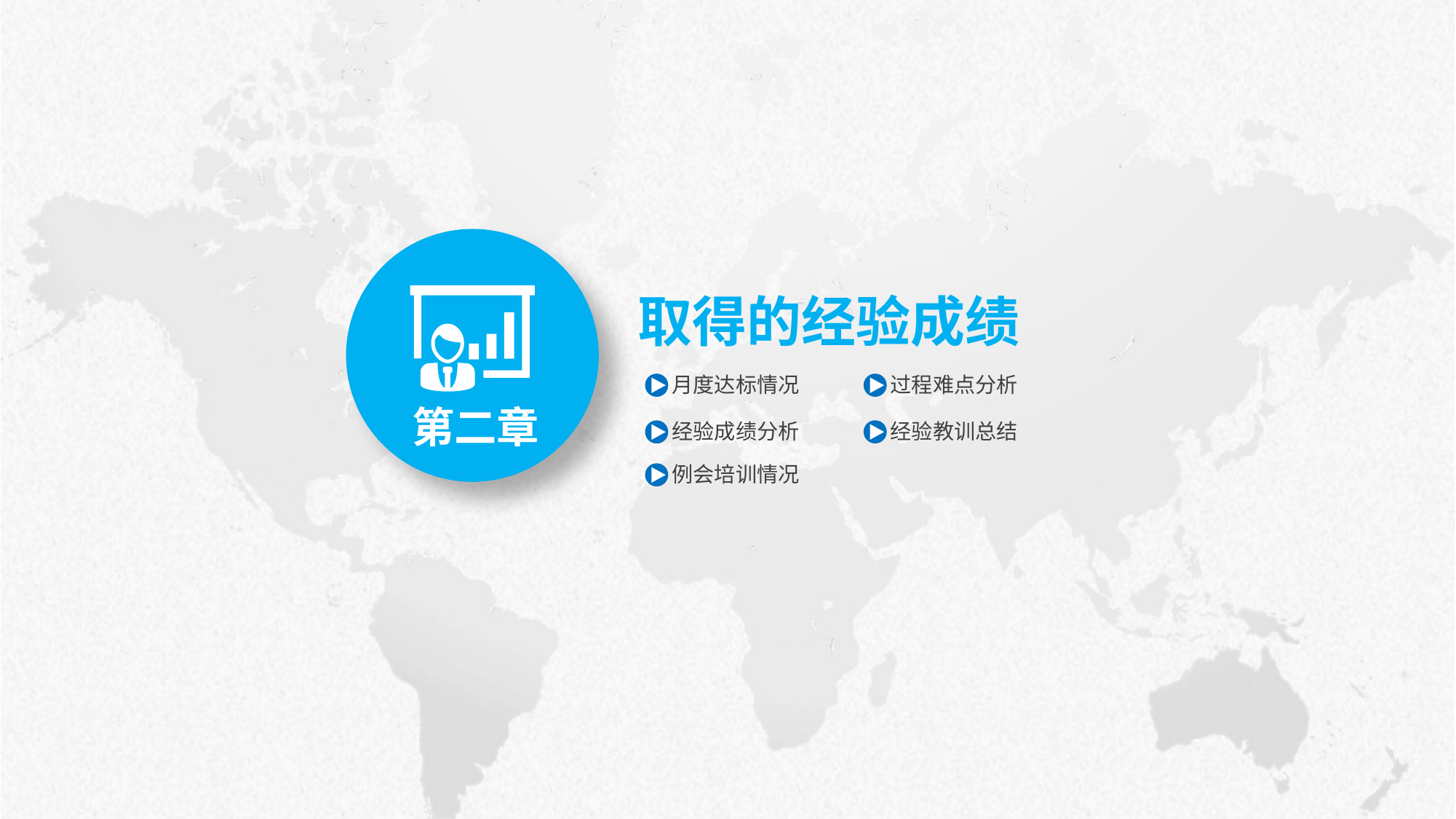

取得的经验成绩
月度达标情况

过程难点分析

第二章

经验教训总结

经验成绩分析

例会培训情况